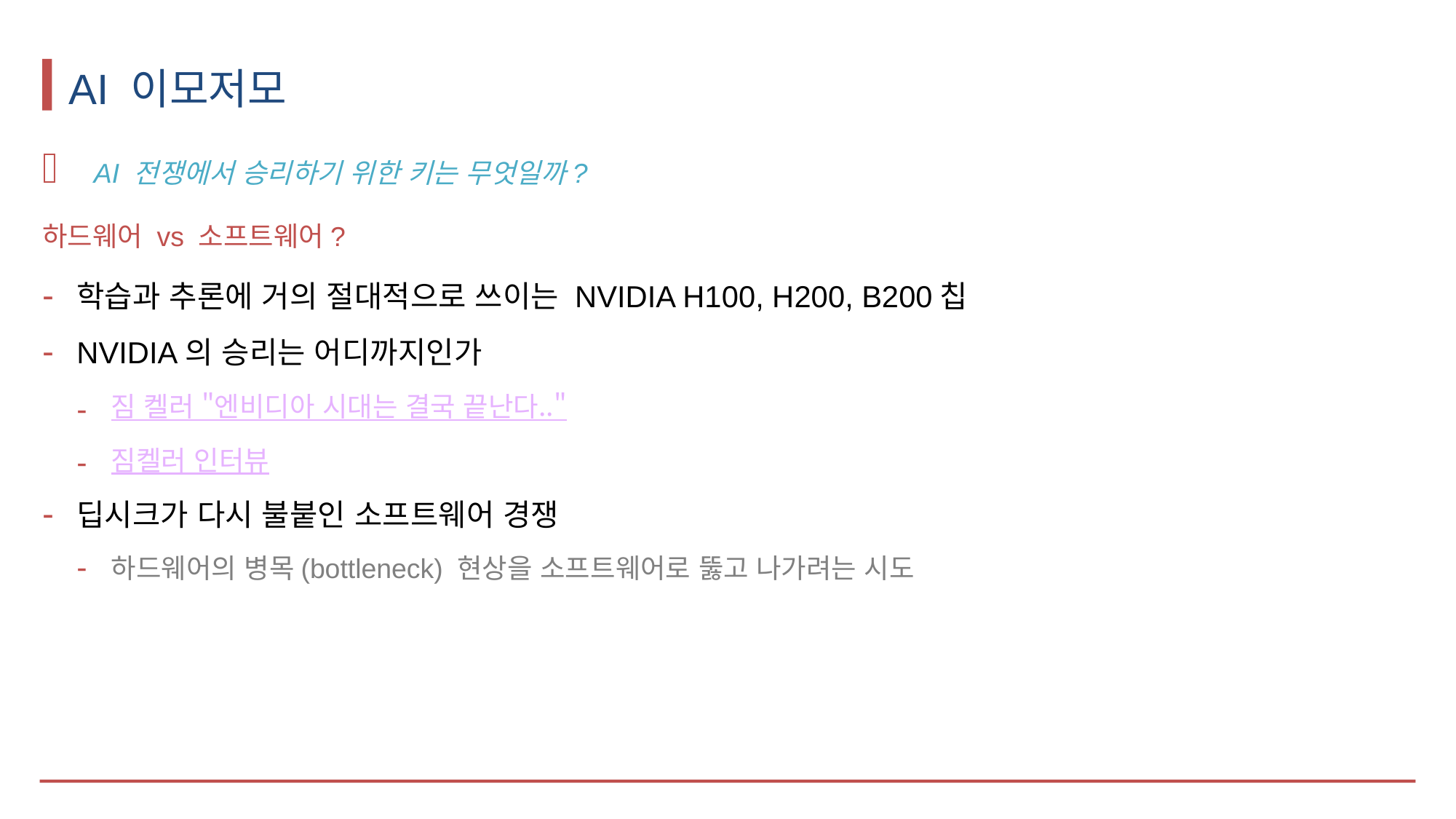

# AI 이모저모
AI 전쟁에서 승리하기 위한 키는 무엇일까?
하드웨어 vs 소프트웨어?
학습과 추론에 거의 절대적으로 쓰이는 NVIDIA H100, H200, B200칩
NVIDIA의 승리는 어디까지인가
짐 켈러 "엔비디아 시대는 결국 끝난다.."
짐켈러 인터뷰
딥시크가 다시 불붙인 소프트웨어 경쟁
하드웨어의 병목(bottleneck) 현상을 소프트웨어로 뚫고 나가려는 시도